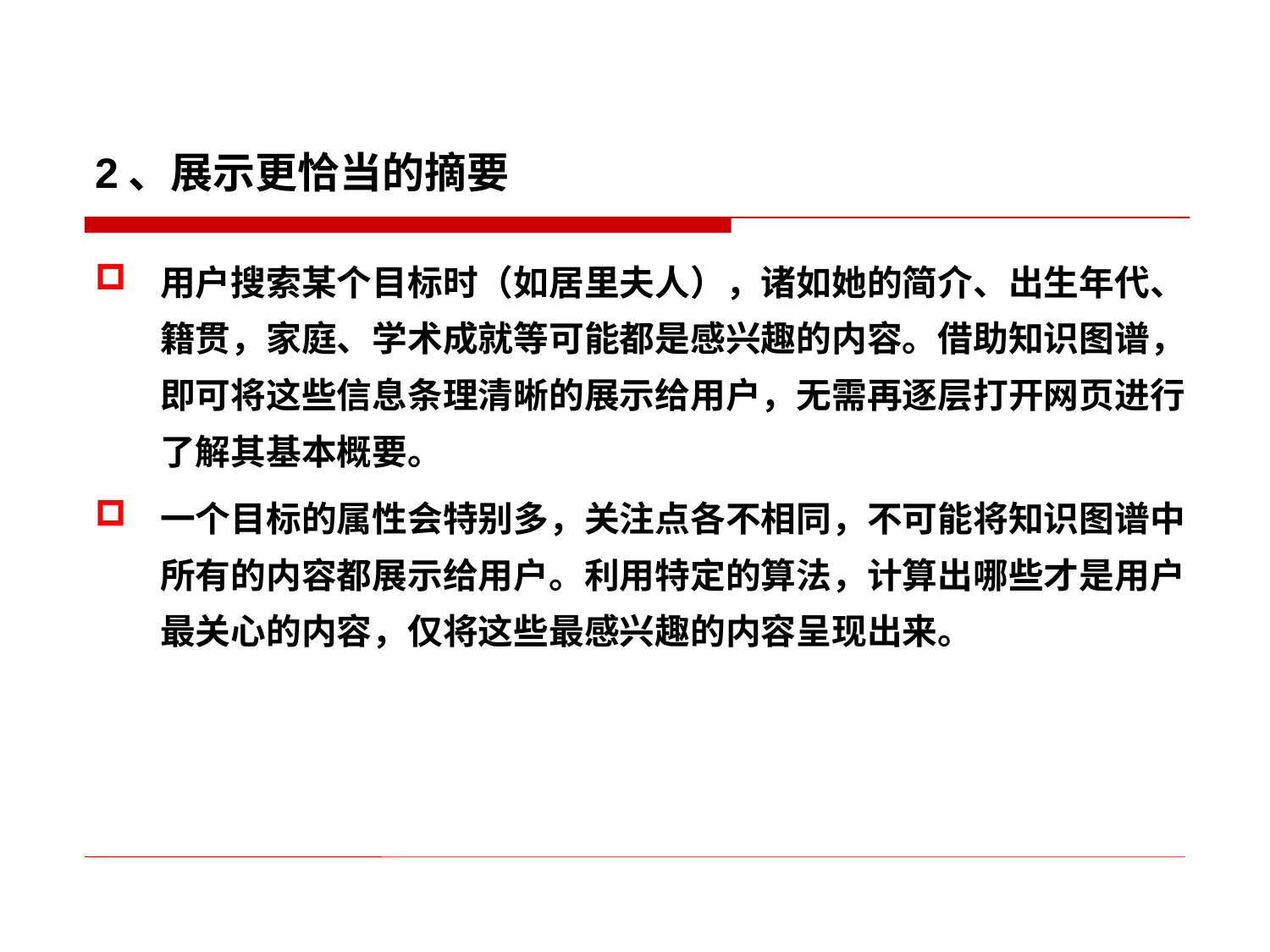

2、展示更恰当的摘要
用户搜索某个目标时（如居里夫人），诸如她的简介、出生年代、籍贯，家庭、学术成就等可能都是感兴趣的内容。借助知识图谱，即可将这些信息条理清晰的展示给用户，无需再逐层打开网页进行了解其基本概要。
一个目标的属性会特别多，关注点各不相同，不可能将知识图谱中所有的内容都展示给用户。利用特定的算法，计算出哪些才是用户最关心的内容，仅将这些最感兴趣的内容呈现出来。